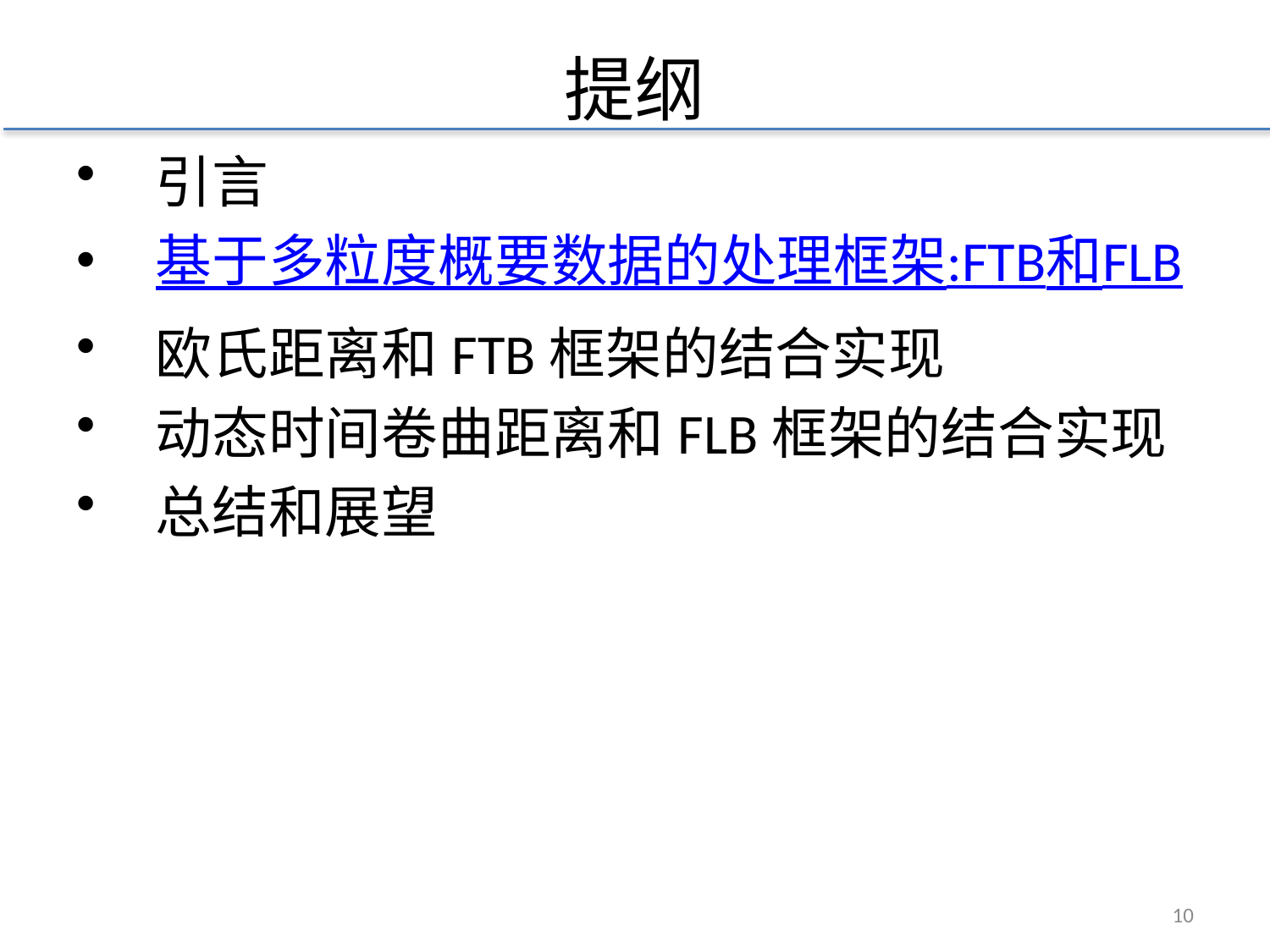

# 提纲
引言
基于多粒度概要数据的处理框架:FTB和FLB
欧氏距离和FTB框架的结合实现
动态时间卷曲距离和FLB框架的结合实现
总结和展望

10